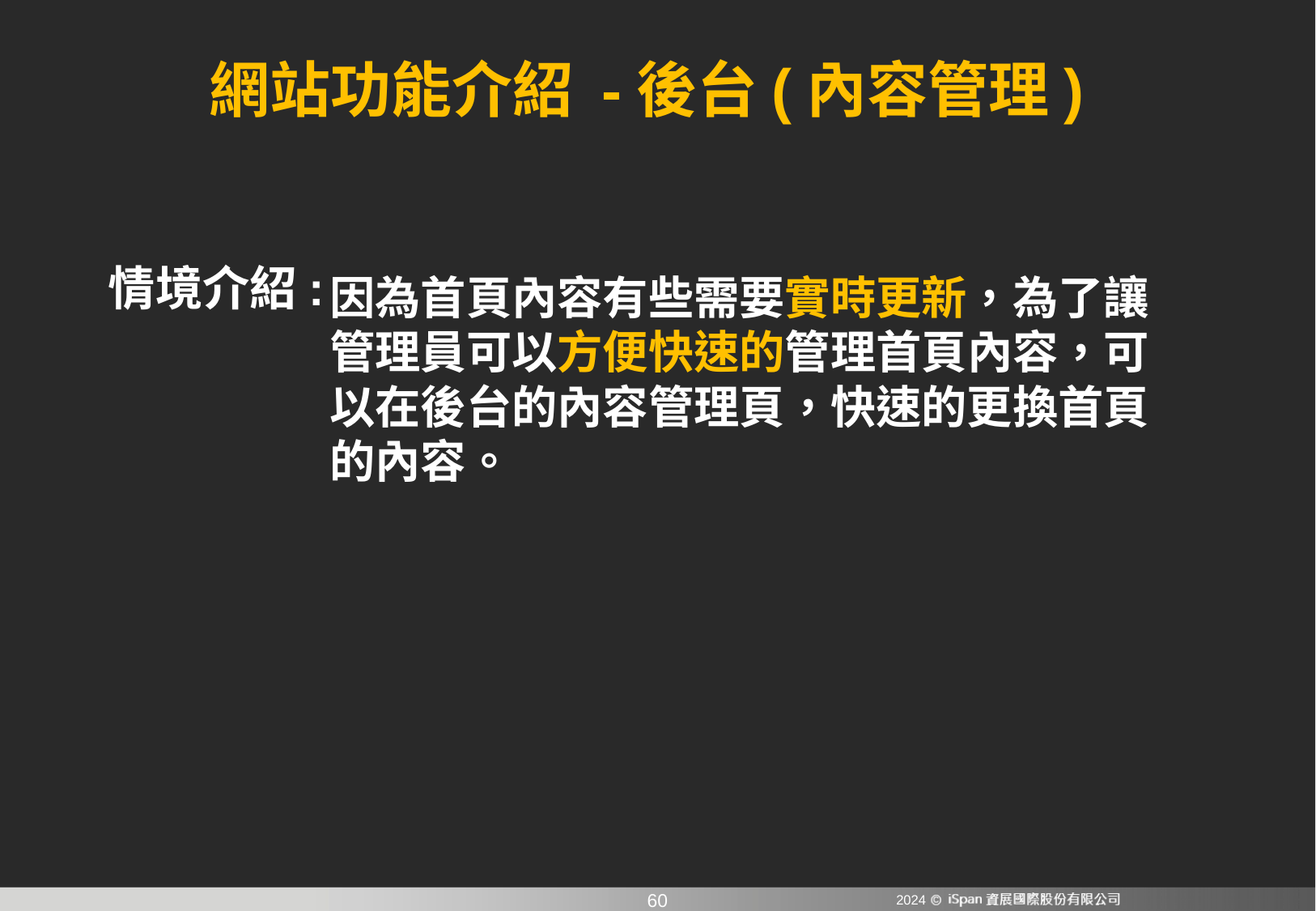

# 網站功能介紹 -後台(內容管理)
情境介紹:
因為首頁內容有些需要實時更新，為了讓管理員可以方便快速的管理首頁內容，可以在後台的內容管理頁，快速的更換首頁的內容。
2024